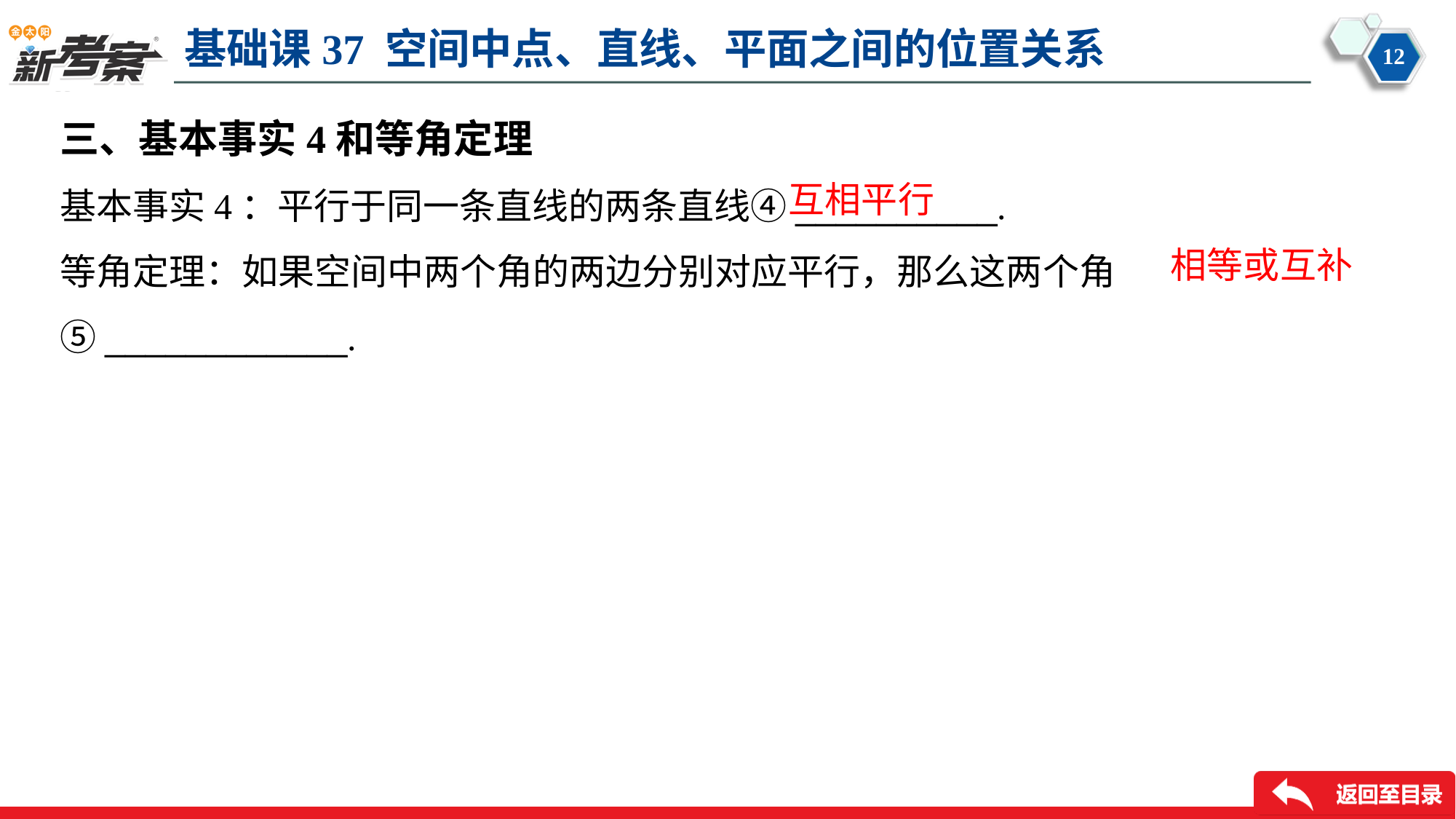

三、基本事实4和等角定理
互相平行
基本事实4：平行于同一条直线的两条直线④__________.
等角定理：如果空间中两个角的两边分别对应平行，那么这两个角⑤____________.
相等或互补